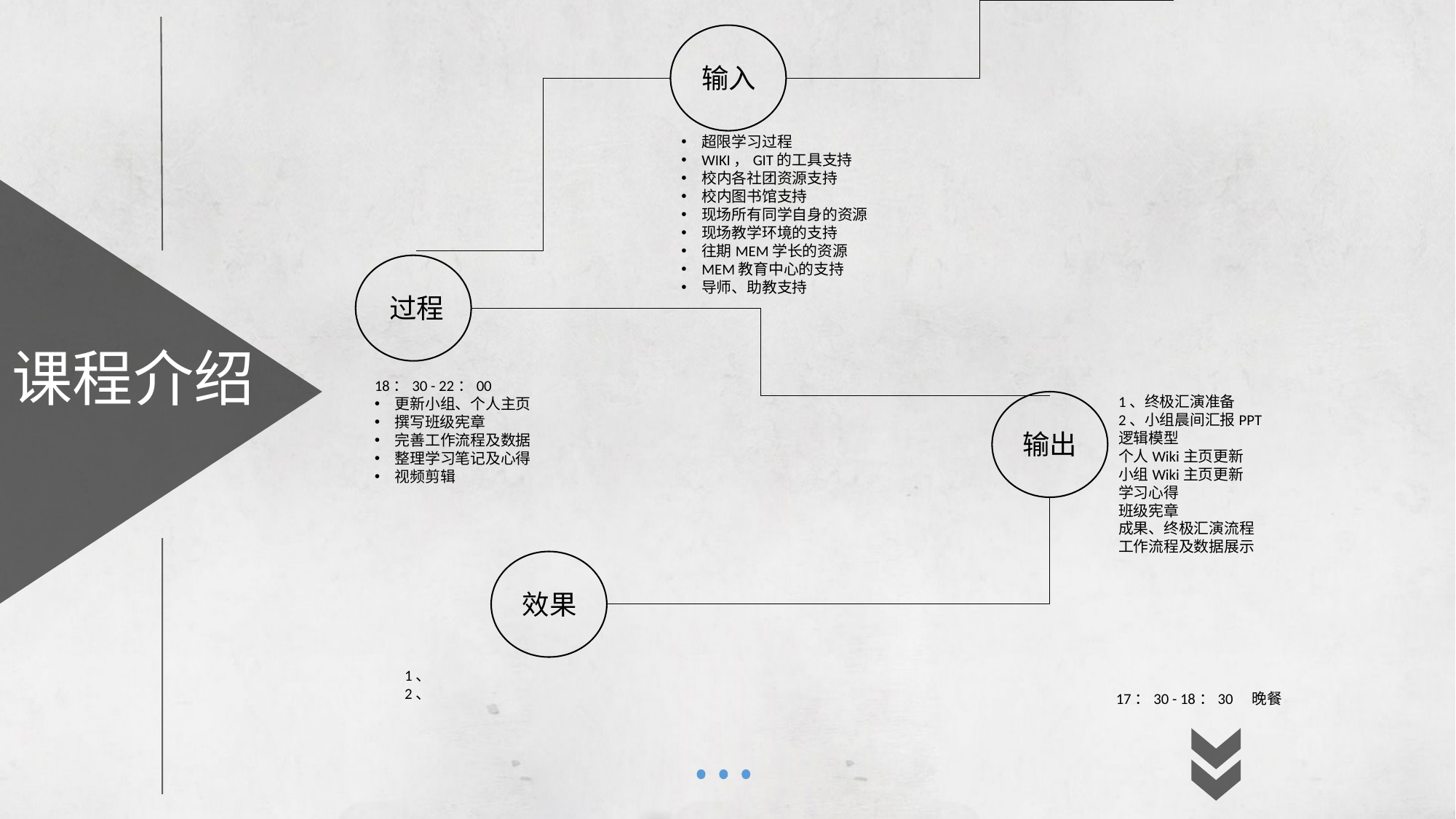

输入
超限学习过程
WIKI，GIT的工具支持
校内各社团资源支持
校内图书馆支持
现场所有同学自身的资源
现场教学环境的支持
往期MEM学长的资源
MEM教育中心的支持
导师、助教支持

过程
课程介绍
18：30 - 22：00
更新小组、个人主⻚
撰写班级宪章
完善工作流程及数据
整理学习笔记及心得
视频剪辑
1、终极汇演准备
2、小组晨间汇报PPT
逻辑模型
个人Wiki主页更新
小组Wiki主页更新
学习心得
班级宪章
成果、终极汇演流程
工作流程及数据展示

输出

效果
1、
2、
晚餐
17：30 - 18：30